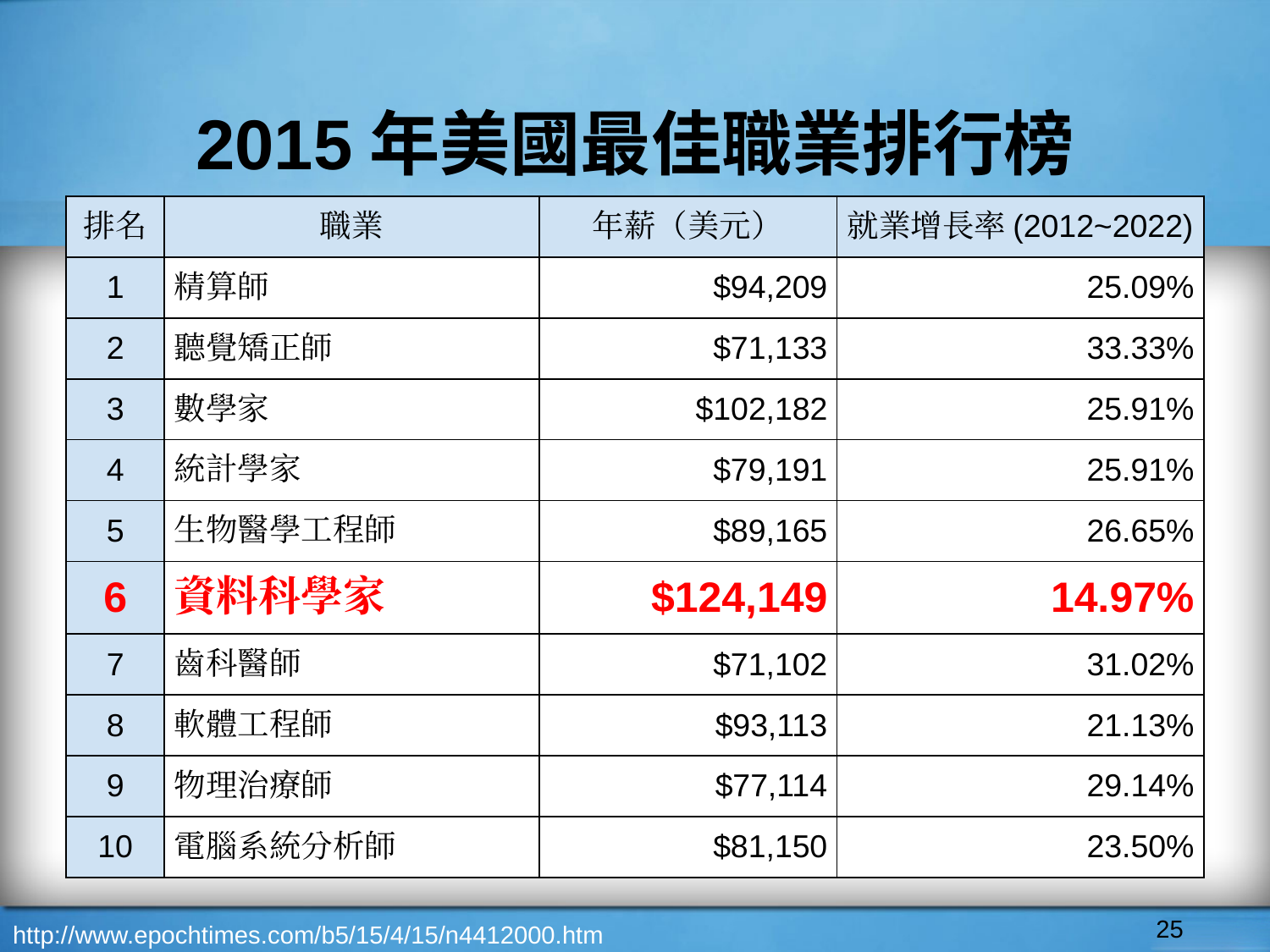

# 2015年美國最佳職業排行榜
| 排名 | 職業 | 年薪（美元） | 就業增長率(2012~2022) |
| --- | --- | --- | --- |
| 1 | 精算師 | $94,209 | 25.09% |
| 2 | 聽覺矯正師 | $71,133 | 33.33% |
| 3 | 數學家 | $102,182 | 25.91% |
| 4 | 統計學家 | $79,191 | 25.91% |
| 5 | 生物醫學工程師 | $89,165 | 26.65% |
| 6 | 資料科學家 | $124,149 | 14.97% |
| 7 | 齒科醫師 | $71,102 | 31.02% |
| 8 | 軟體工程師 | $93,113 | 21.13% |
| 9 | 物理治療師 | $77,114 | 29.14% |
| 10 | 電腦系統分析師 | $81,150 | 23.50% |

25
http://www.epochtimes.com/b5/15/4/15/n4412000.htm